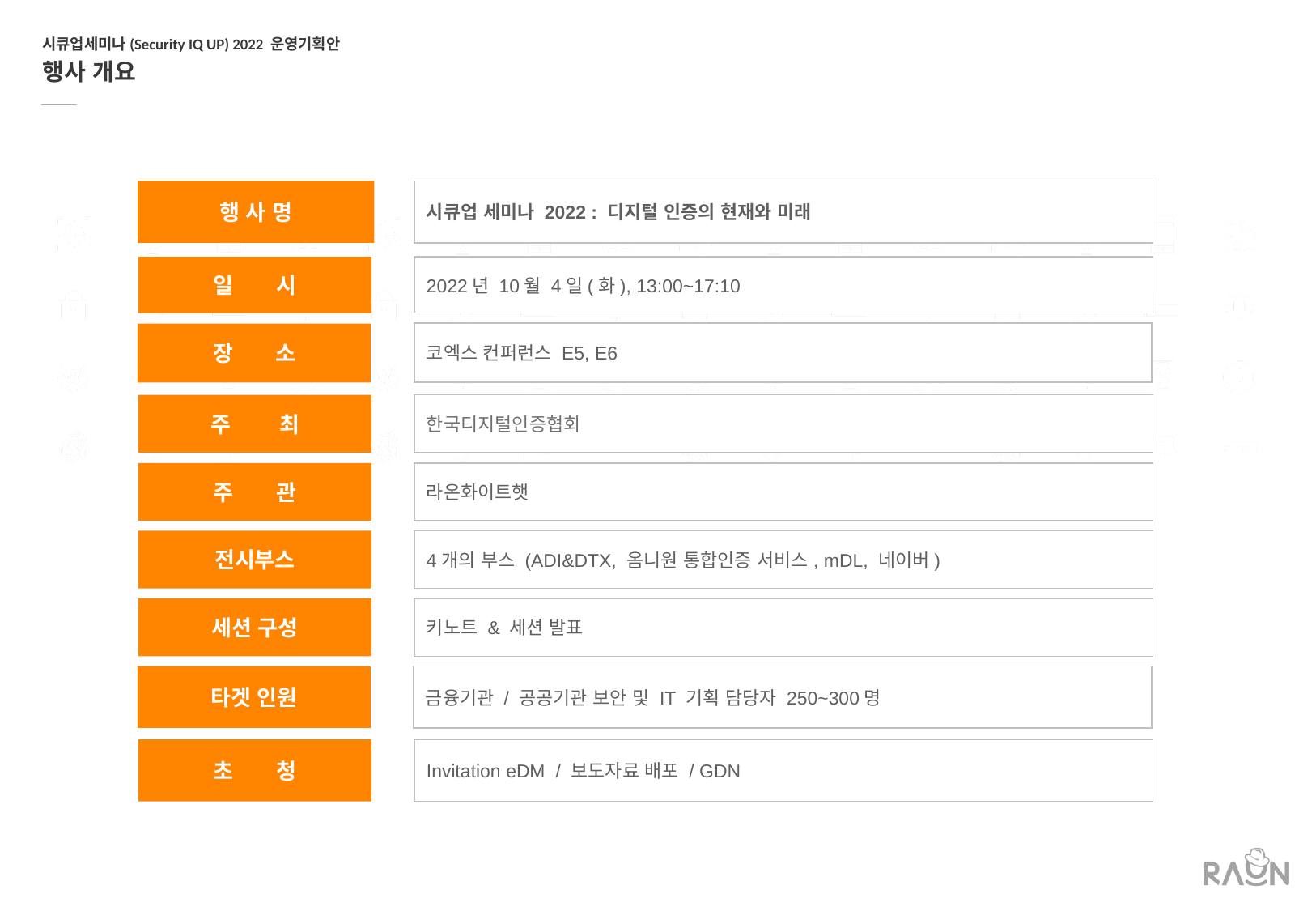

시큐업세미나(Security IQ UP) 2022 운영기획안
행사 개요
행 사 명
시큐업 세미나 2022 : 디지털 인증의 현재와 미래
일       시
2022년 10월 4일(화), 13:00~17:10
코엑스 컨퍼런스 E5, E6
장       소
주        최
한국디지털인증협회
주       관
라온화이트햇
전시부스
4개의 부스 (ADI&DTX, 옴니원 통합인증 서비스, mDL, 네이버)
세션 구성
키노트 & 세션 발표
타겟 인원
금융기관 / 공공기관 보안 및 IT 기획 담당자 250~300명
초       청
Invitation eDM  / 보도자료 배포 / GDN